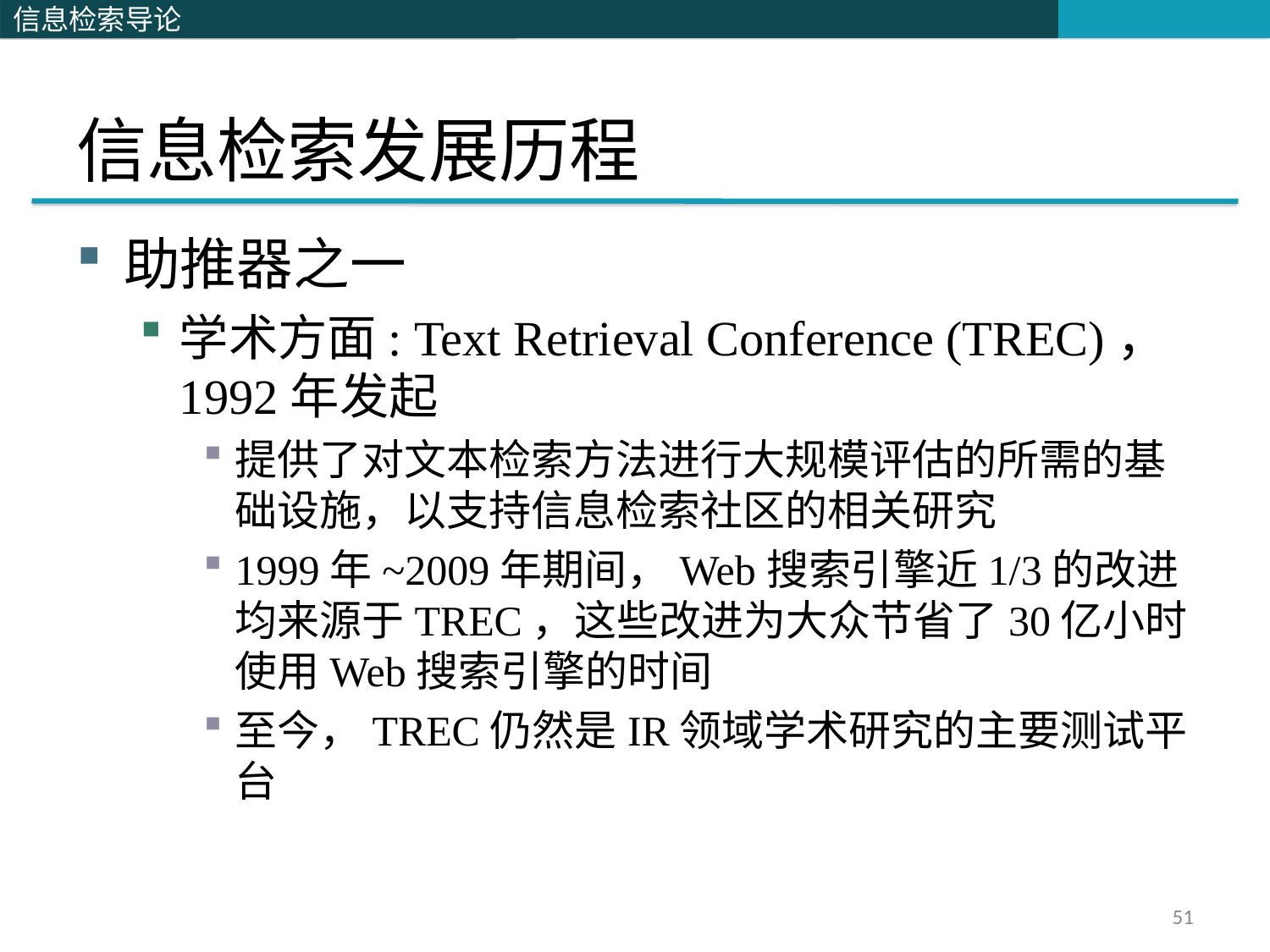

# 信息检索发展历程
助推器之一
学术方面: Text Retrieval Conference (TREC)，1992年发起
提供了对文本检索方法进行大规模评估的所需的基础设施，以支持信息检索社区的相关研究
1999年~2009年期间，Web搜索引擎近1/3的改进均来源于TREC，这些改进为大众节省了30亿小时使用Web搜索引擎的时间
至今，TREC仍然是IR领域学术研究的主要测试平台
51